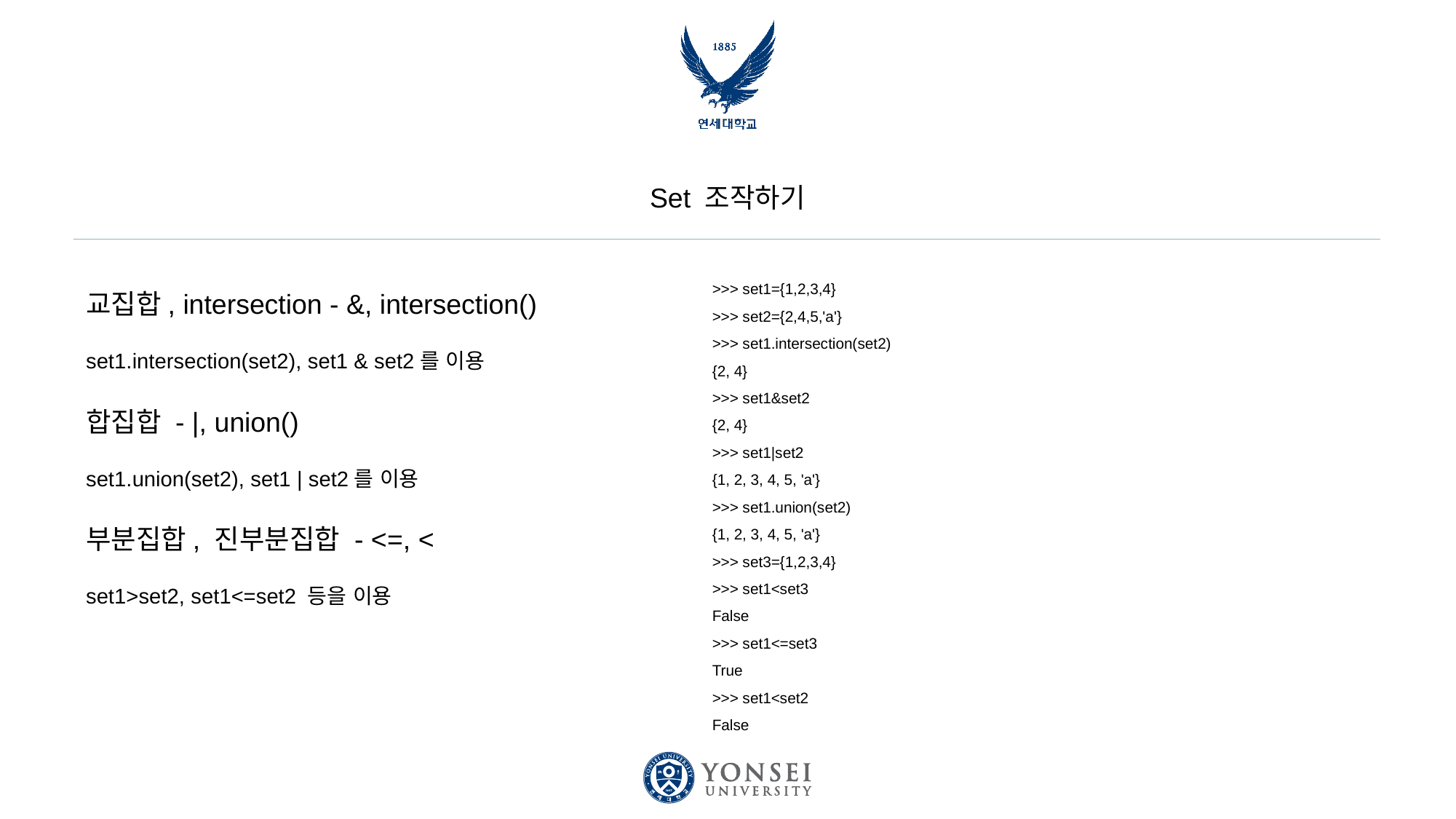

# Set 조작하기
교집합, intersection - &, intersection()
set1.intersection(set2), set1 & set2를 이용
합집합 - |, union()
set1.union(set2), set1 | set2를 이용
부분집합, 진부분집합 - <=, <
set1>set2, set1<=set2 등을 이용
>>> set1={1,2,3,4}
>>> set2={2,4,5,'a'}
>>> set1.intersection(set2)
{2, 4}
>>> set1&set2
{2, 4}
>>> set1|set2
{1, 2, 3, 4, 5, 'a'}
>>> set1.union(set2)
{1, 2, 3, 4, 5, 'a'}
>>> set3={1,2,3,4}
>>> set1<set3
False
>>> set1<=set3
True
>>> set1<set2
False